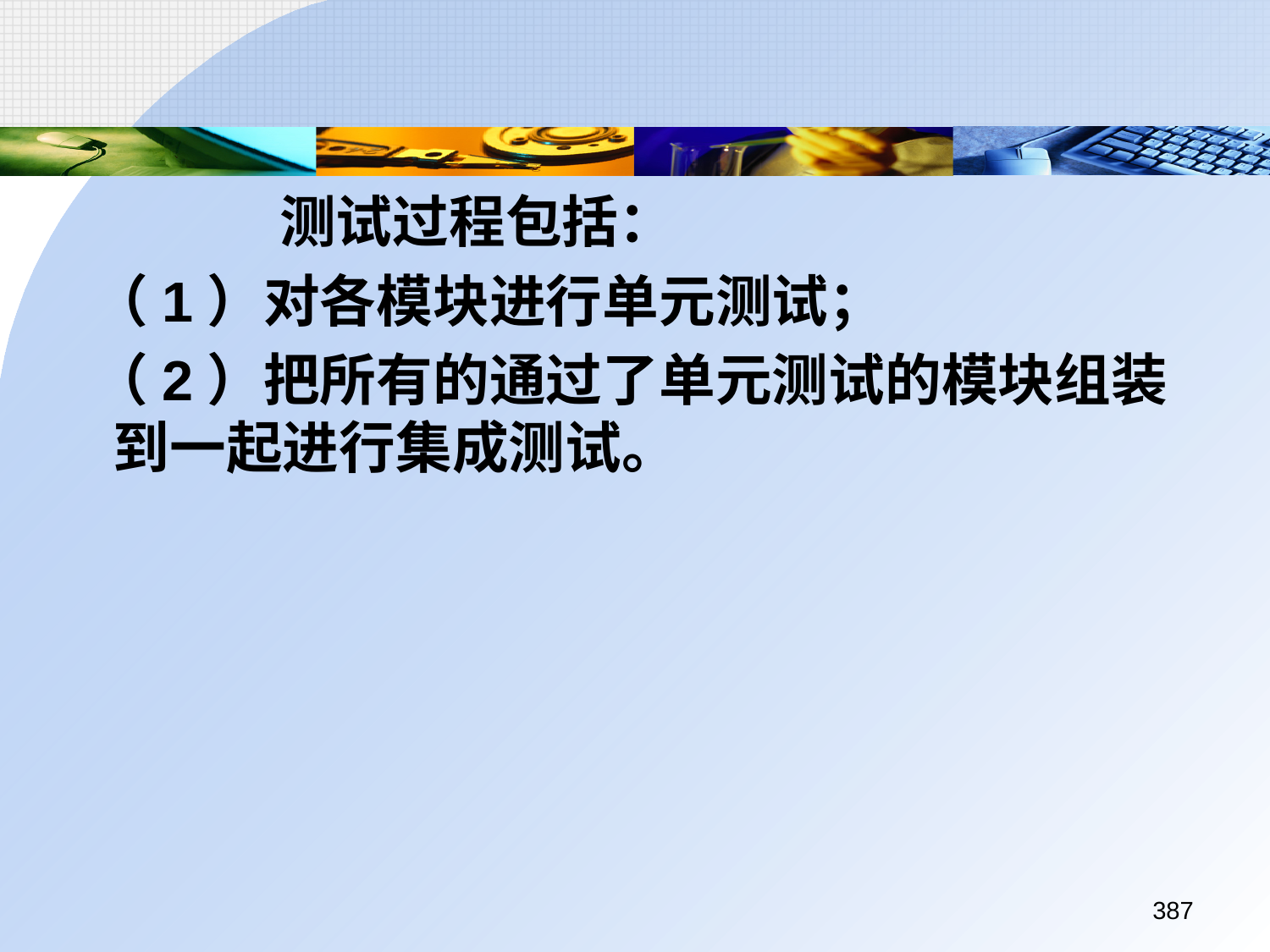

测试过程包括：
 （1）对各模块进行单元测试；
 （2）把所有的通过了单元测试的模块组装到一起进行集成测试。

387